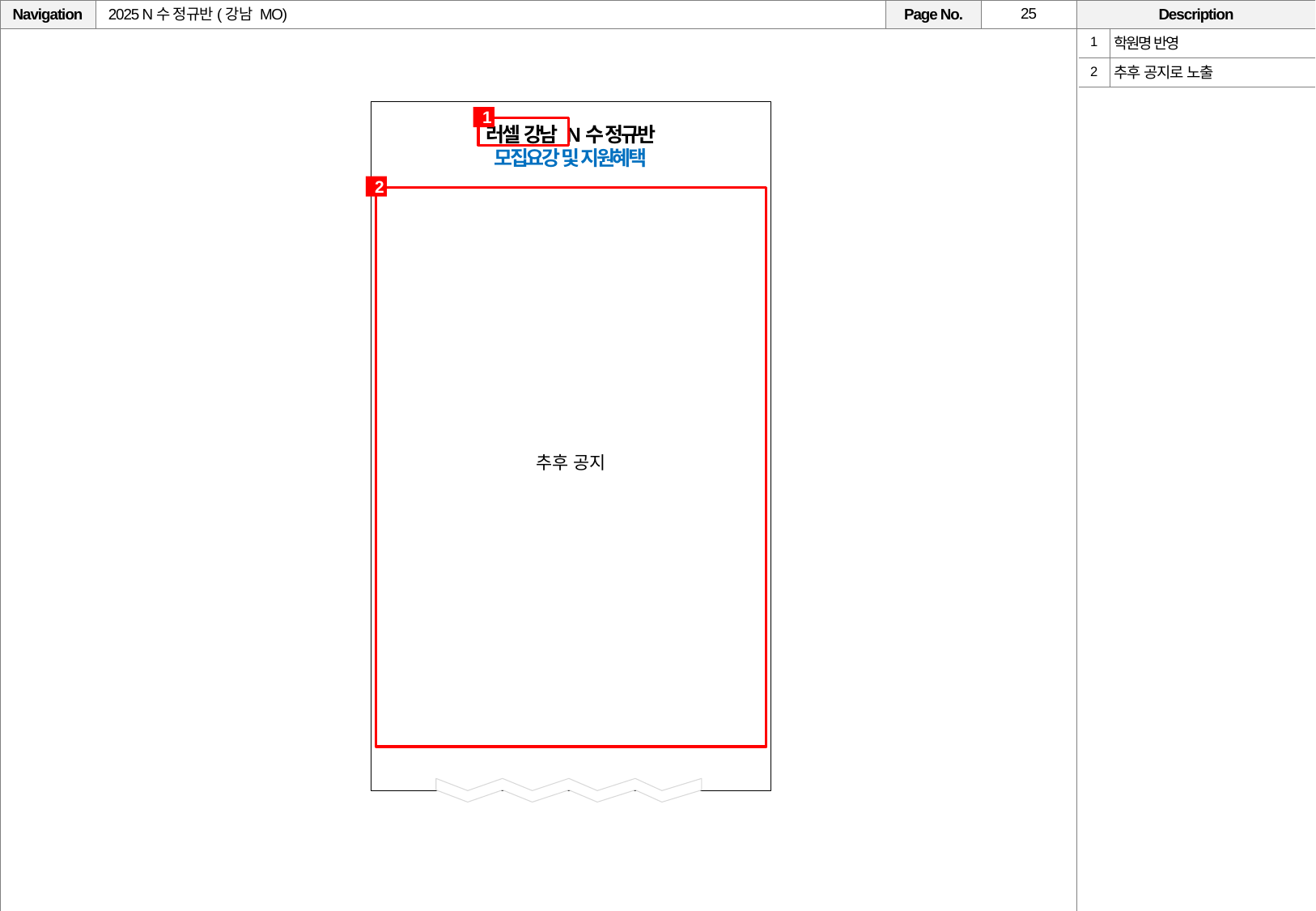

# 2025 N수 정규반(강남 MO)
| 1 | 학원명 반영 |
| --- | --- |
| 2 | 추후 공지로 노출 |

1
러셀 강남 N수 정규반
모집요강 및 지원혜택

2

추후 공지